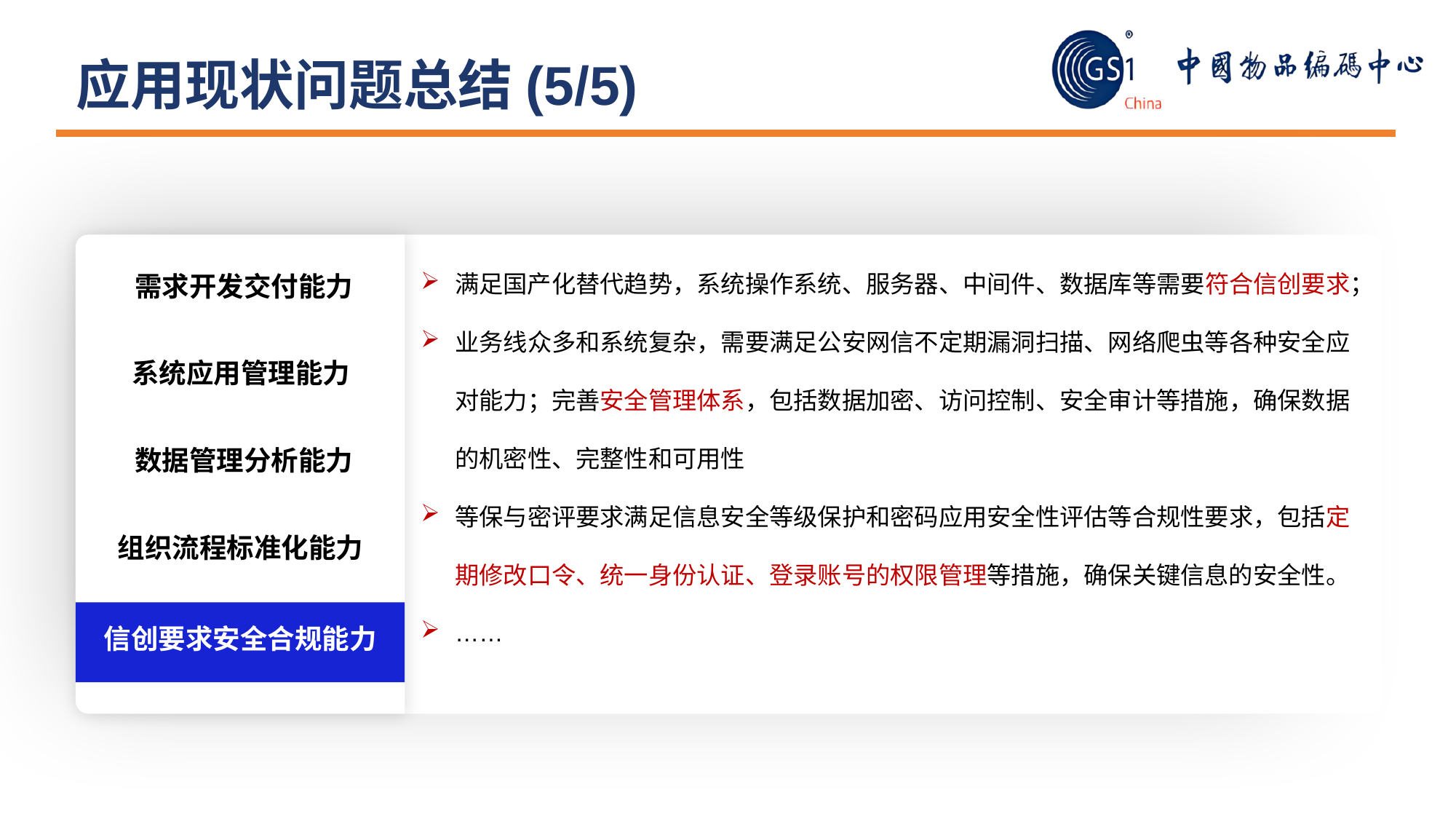

应用现状问题总结(5/5)
满足国产化替代趋势，系统操作系统、服务器、中间件、数据库等需要符合信创要求；
业务线众多和系统复杂，需要满足公安网信不定期漏洞扫描、网络爬虫等各种安全应对能力；完善安全管理体系，包括数据加密、访问控制、安全审计等措施，确保数据的机密性、完整性和可用性
等保与密评要求满足信息安全等级保护和密码应用安全性评估等合规性要求，包括定期修改口令、统一身份认证、登录账号的权限管理等措施，确保关键信息的安全性。
……

需求开发交付能力

系统应用管理能力
数据管理分析能力
组织流程标准化能力

信创要求安全合规能力